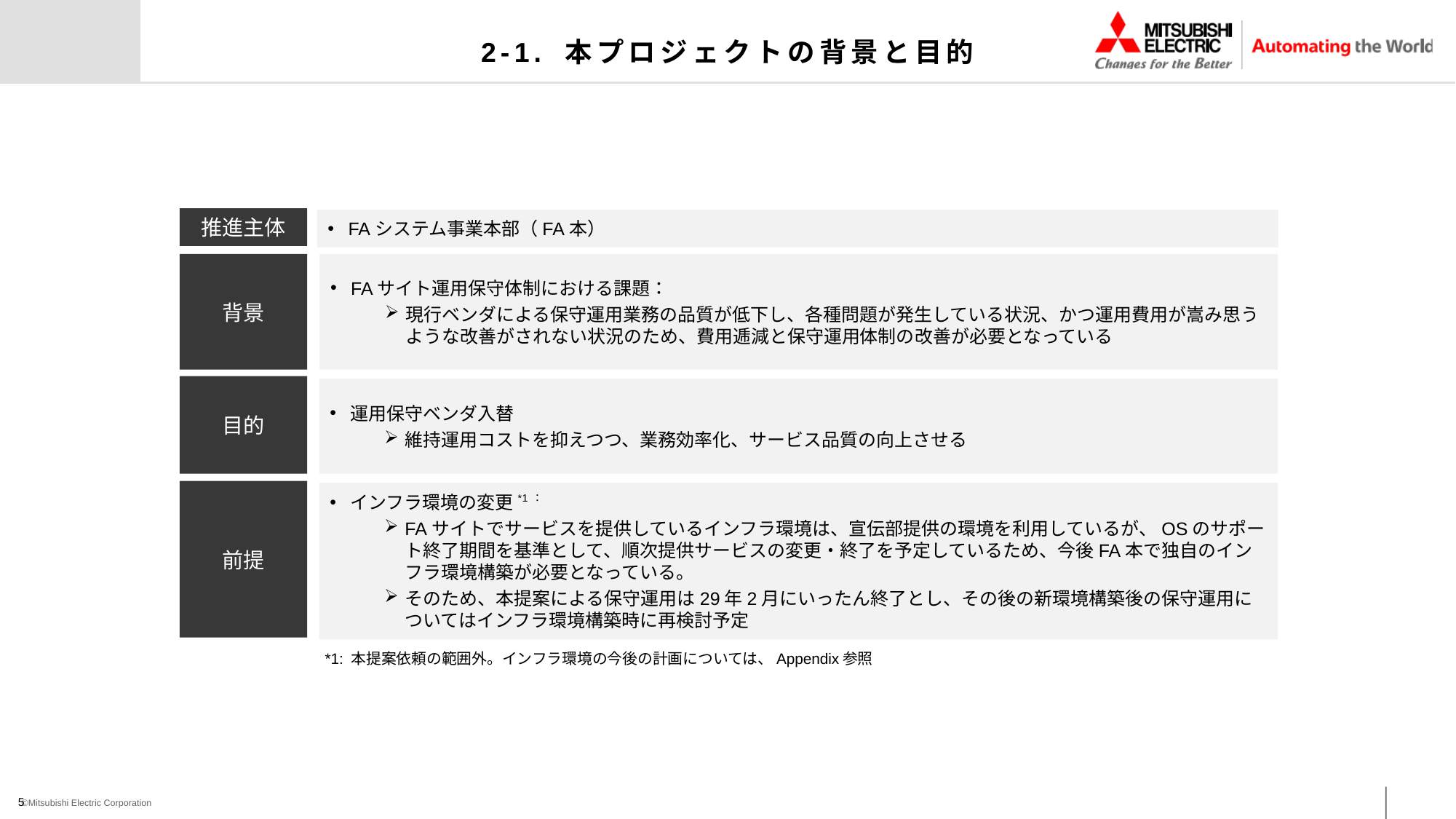

# 2-1. 本プロジェクトの背景と目的

推進主体
FAシステム事業本部（FA本）
背景
FAサイト運用保守体制における課題：
現行ベンダによる保守運用業務の品質が低下し、各種問題が発生している状況、かつ運用費用が嵩み思うような改善がされない状況のため、費用逓減と保守運用体制の改善が必要となっている
目的
運用保守ベンダ入替
維持運用コストを抑えつつ、業務効率化、サービス品質の向上させる
前提
インフラ環境の変更*1：
FAサイトでサービスを提供しているインフラ環境は、宣伝部提供の環境を利用しているが、OSのサポート終了期間を基準として、順次提供サービスの変更・終了を予定しているため、今後FA本で独自のインフラ環境構築が必要となっている。
そのため、本提案による保守運用は29年2月にいったん終了とし、その後の新環境構築後の保守運用についてはインフラ環境構築時に再検討予定
*1: 本提案依頼の範囲外。インフラ環境の今後の計画については、Appendix参照
5